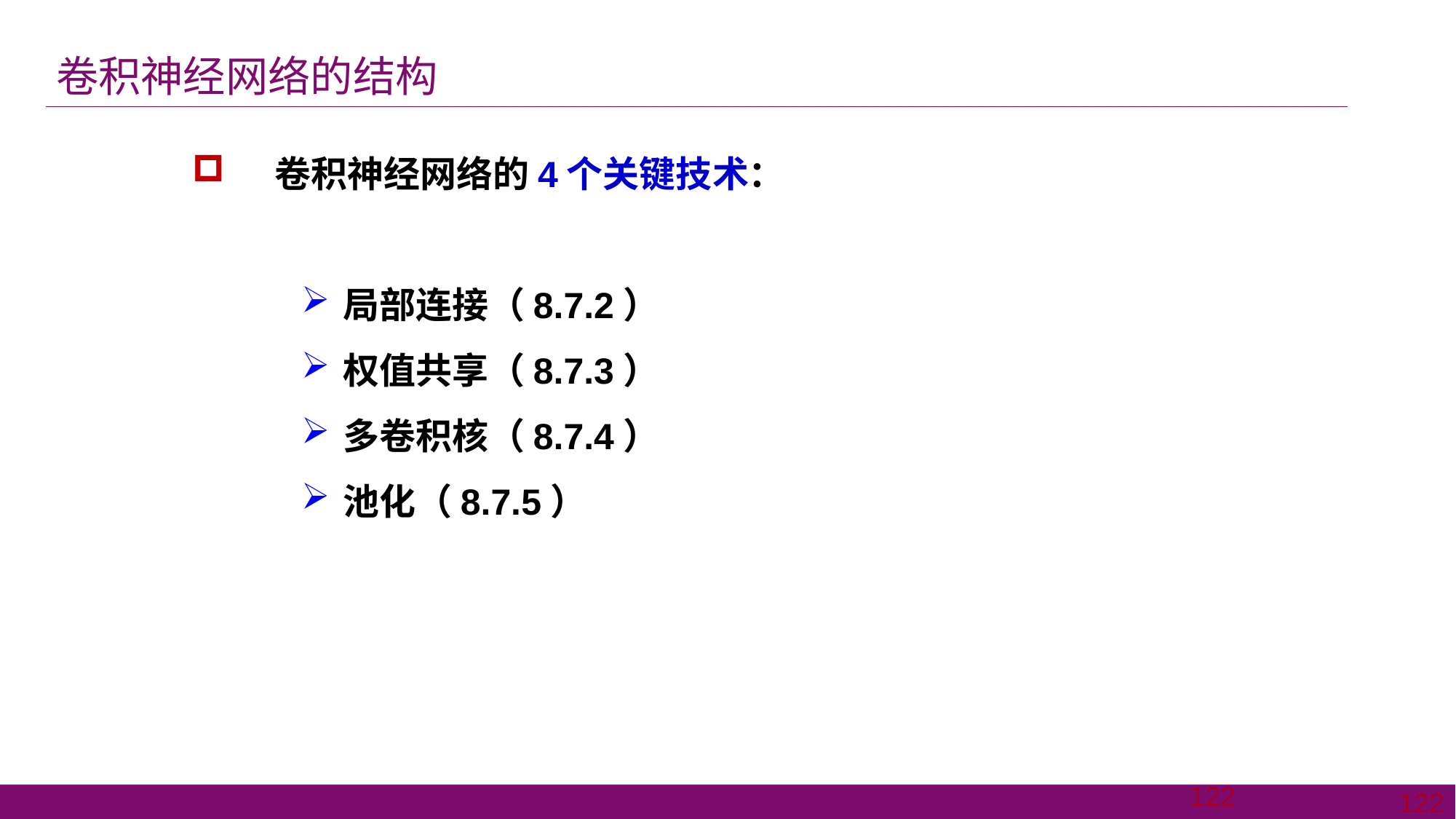

卷积神经网络的结构

卷积神经网络的4个关键技术：
局部连接（8.7.2）
权值共享（8.7.3）
多卷积核（8.7.4）
池化（8.7.5）
122
122